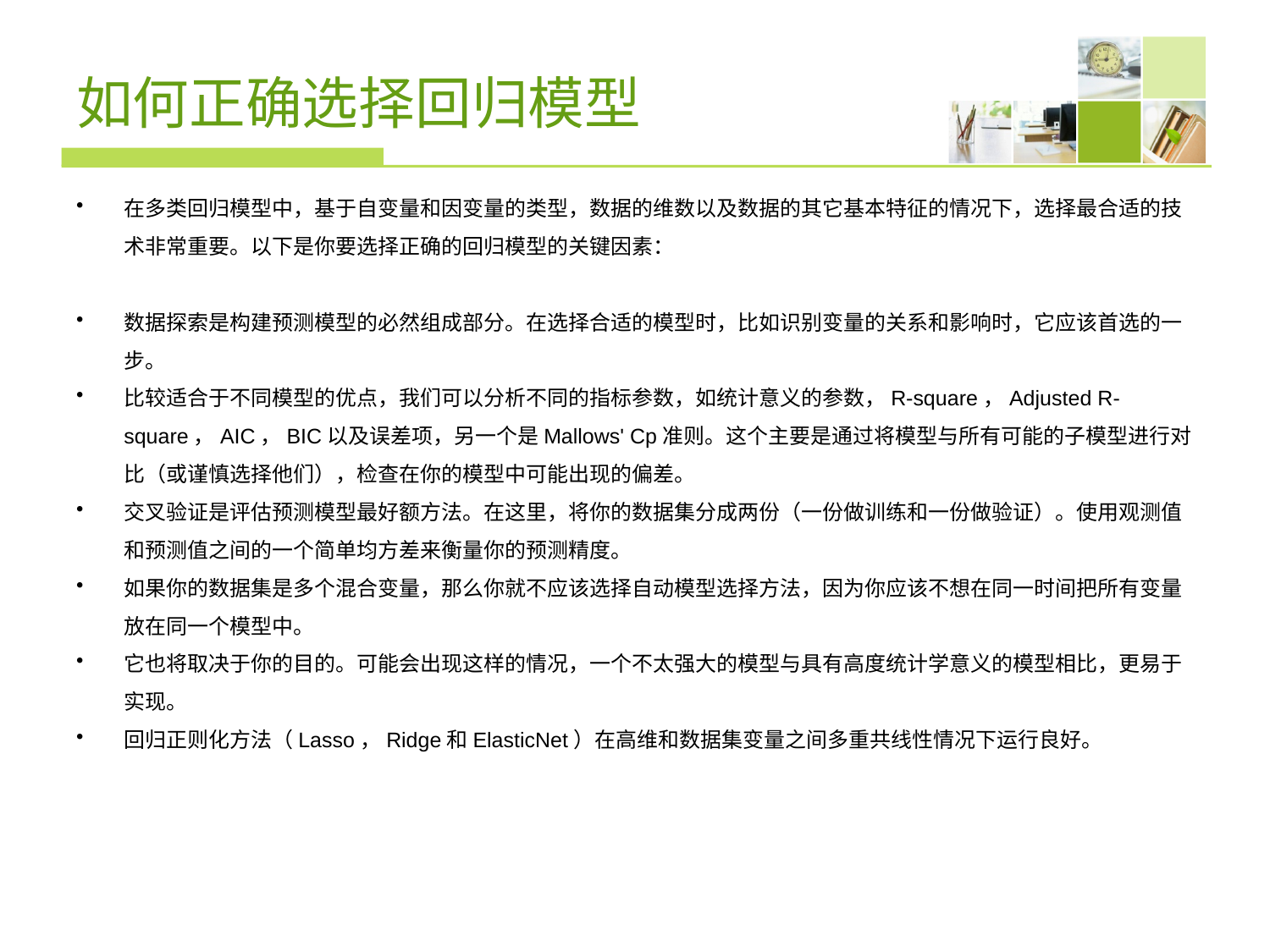

# 如何正确选择回归模型
在多类回归模型中，基于自变量和因变量的类型，数据的维数以及数据的其它基本特征的情况下，选择最合适的技术非常重要。以下是你要选择正确的回归模型的关键因素：

数据探索是构建预测模型的必然组成部分。在选择合适的模型时，比如识别变量的关系和影响时，它应该首选的一步。
比较适合于不同模型的优点，我们可以分析不同的指标参数，如统计意义的参数，R-square，Adjusted R-square，AIC，BIC以及误差项，另一个是Mallows' Cp准则。这个主要是通过将模型与所有可能的子模型进行对比（或谨慎选择他们），检查在你的模型中可能出现的偏差。
交叉验证是评估预测模型最好额方法。在这里，将你的数据集分成两份（一份做训练和一份做验证）。使用观测值和预测值之间的一个简单均方差来衡量你的预测精度。
如果你的数据集是多个混合变量，那么你就不应该选择自动模型选择方法，因为你应该不想在同一时间把所有变量放在同一个模型中。
它也将取决于你的目的。可能会出现这样的情况，一个不太强大的模型与具有高度统计学意义的模型相比，更易于实现。
回归正则化方法（Lasso，Ridge和ElasticNet）在高维和数据集变量之间多重共线性情况下运行良好。